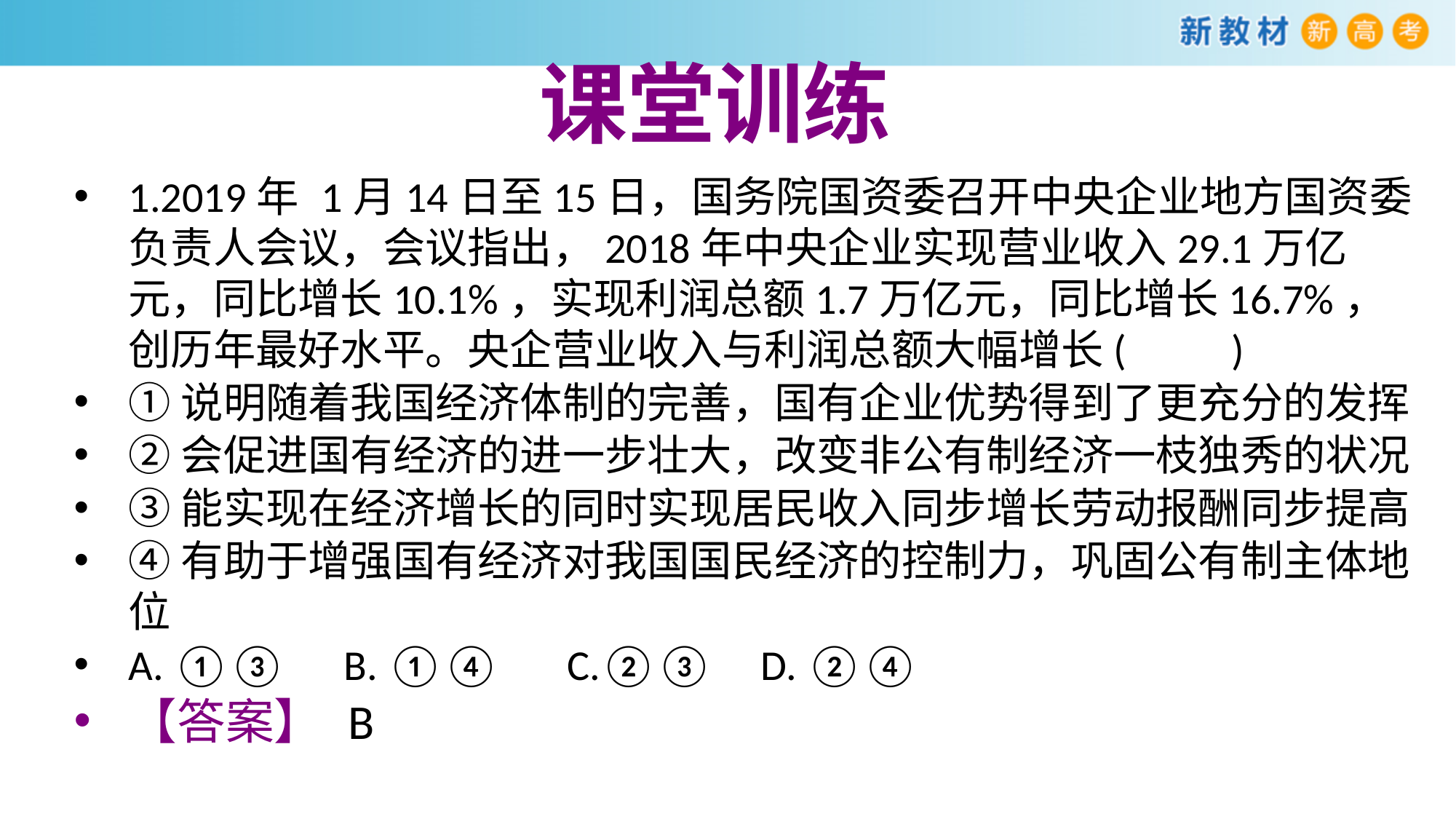

课堂训练
1.2019年 1月14日至15日，国务院国资委召开中央企业地方国资委负责人会议，会议指出，2018年中央企业实现营业收入29.1万亿元，同比增长10.1%，实现利润总额1.7万亿元，同比增长16.7%，创历年最好水平。央企营业收入与利润总额大幅增长(　　)
①说明随着我国经济体制的完善，国有企业优势得到了更充分的发挥
②会促进国有经济的进一步壮大，改变非公有制经济一枝独秀的状况
③能实现在经济增长的同时实现居民收入同步增长劳动报酬同步提高
④有助于增强国有经济对我国国民经济的控制力，巩固公有制主体地位
A. ①③      B. ①④       C.②③     D. ②④
【答案】 B